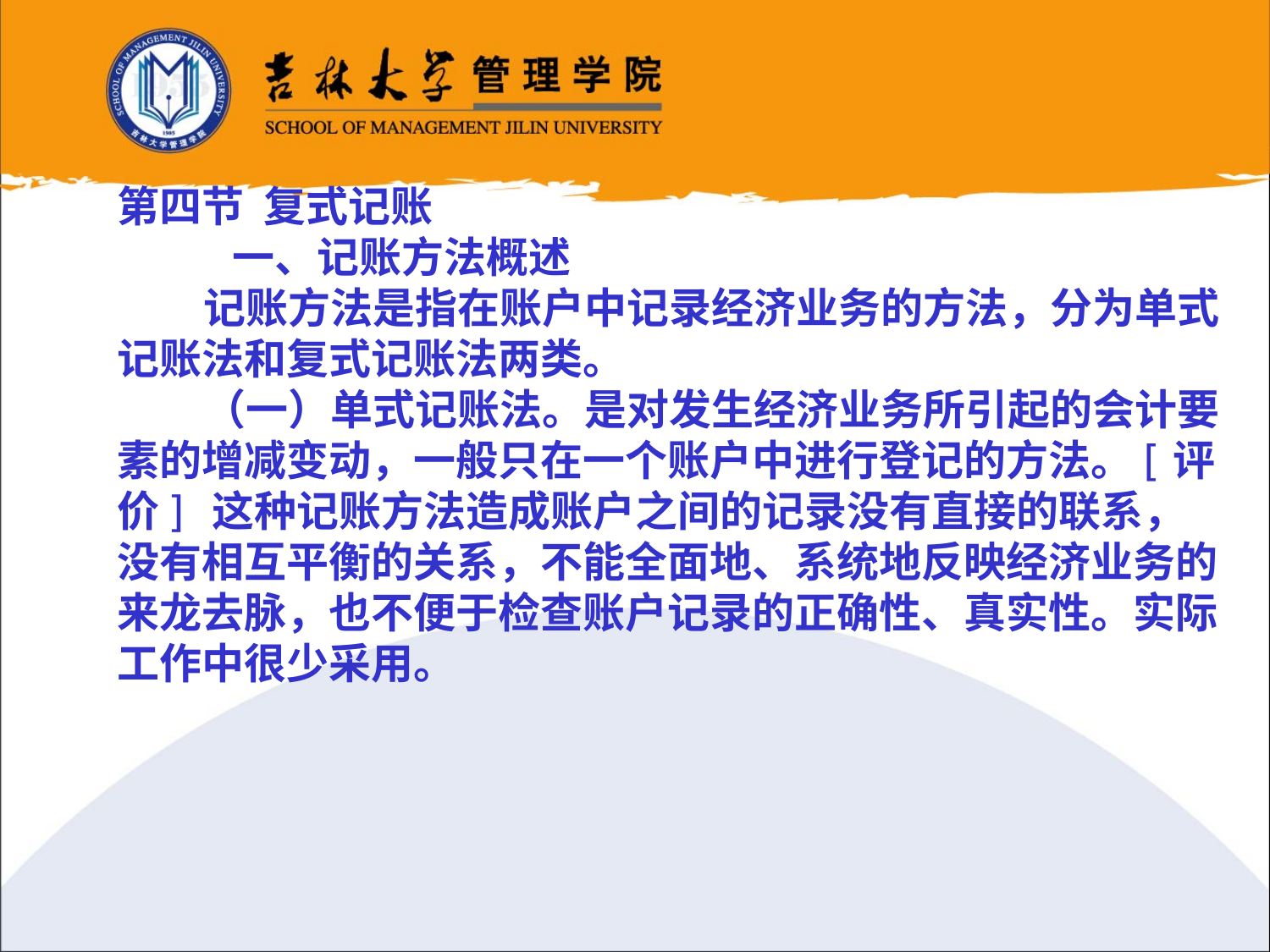

第四节  复式记账
           一、记账方法概述
        记账方法是指在账户中记录经济业务的方法，分为单式记账法和复式记账法两类。
        （一）单式记账法。是对发生经济业务所引起的会计要素的增减变动，一般只在一个账户中进行登记的方法。[评价] 这种记账方法造成账户之间的记录没有直接的联系，没有相互平衡的关系，不能全面地、系统地反映经济业务的来龙去脉，也不便于检查账户记录的正确性、真实性。实际工作中很少采用。
50